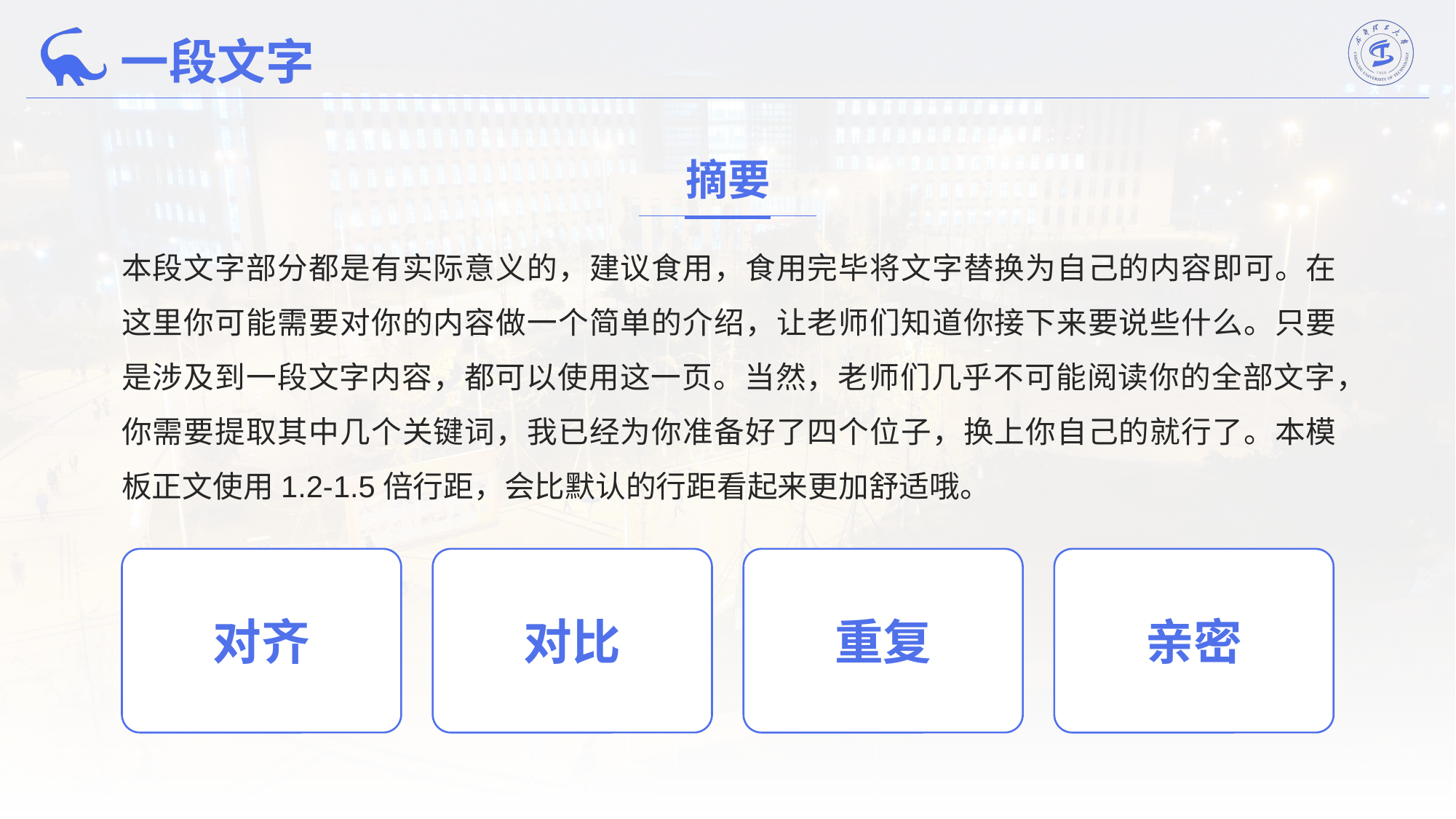

一段文字
摘要
本段文字部分都是有实际意义的，建议食用，食用完毕将文字替换为自己的内容即可。在这里你可能需要对你的内容做一个简单的介绍，让老师们知道你接下来要说些什么。只要是涉及到一段文字内容，都可以使用这一页。当然，老师们几乎不可能阅读你的全部文字，你需要提取其中几个关键词，我已经为你准备好了四个位子，换上你自己的就行了。本模板正文使用1.2-1.5倍行距，会比默认的行距看起来更加舒适哦。

对齐
对比
重复
亲密